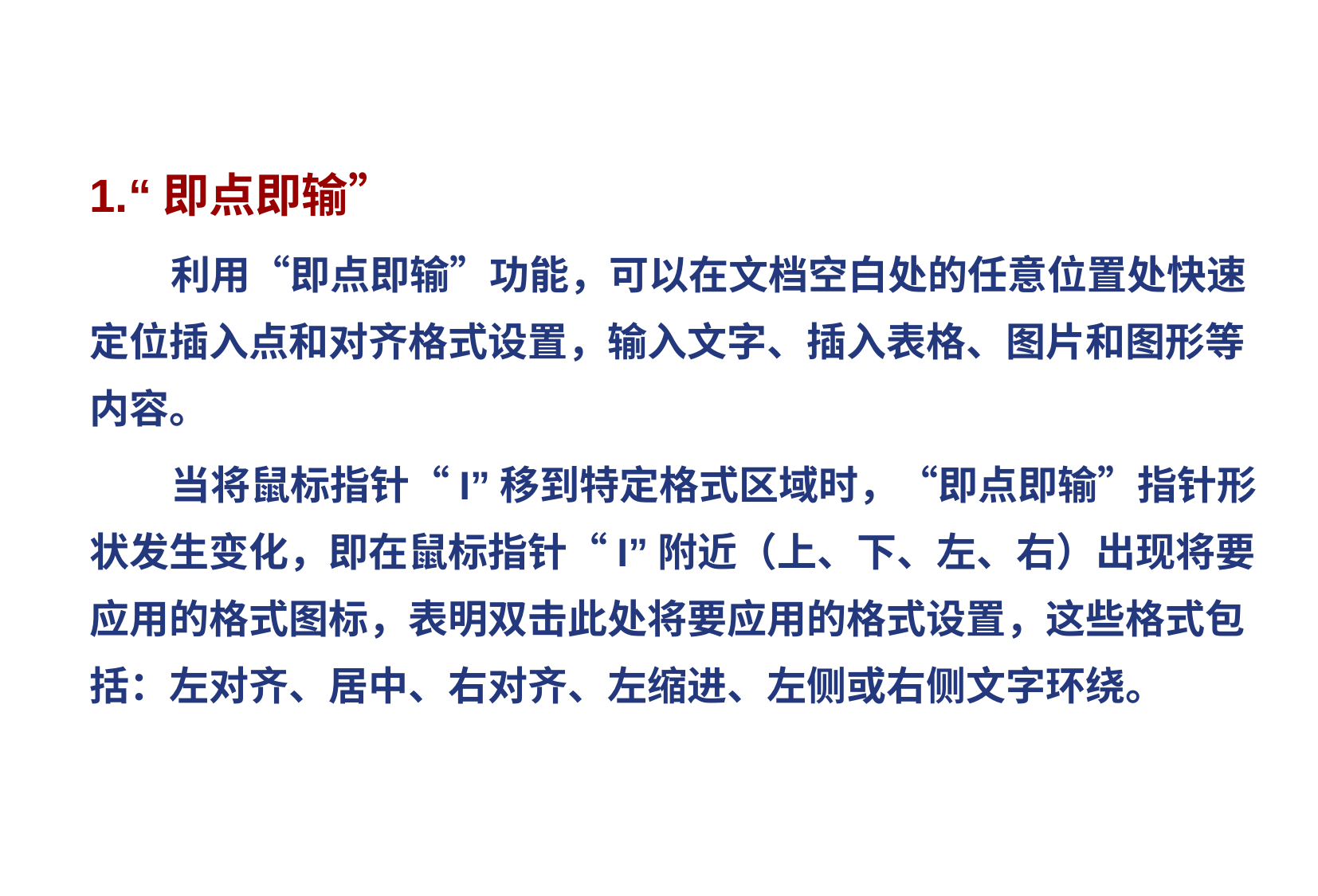

1.“即点即输”
        利用“即点即输”功能，可以在文档空白处的任意位置处快速定位插入点和对齐格式设置，输入文字、插入表格、图片和图形等内容。
        当将鼠标指针“I”移到特定格式区域时，“即点即输”指针形状发生变化，即在鼠标指针“I”附近（上、下、左、右）出现将要应用的格式图标，表明双击此处将要应用的格式设置，这些格式包括：左对齐、居中、右对齐、左缩进、左侧或右侧文字环绕。